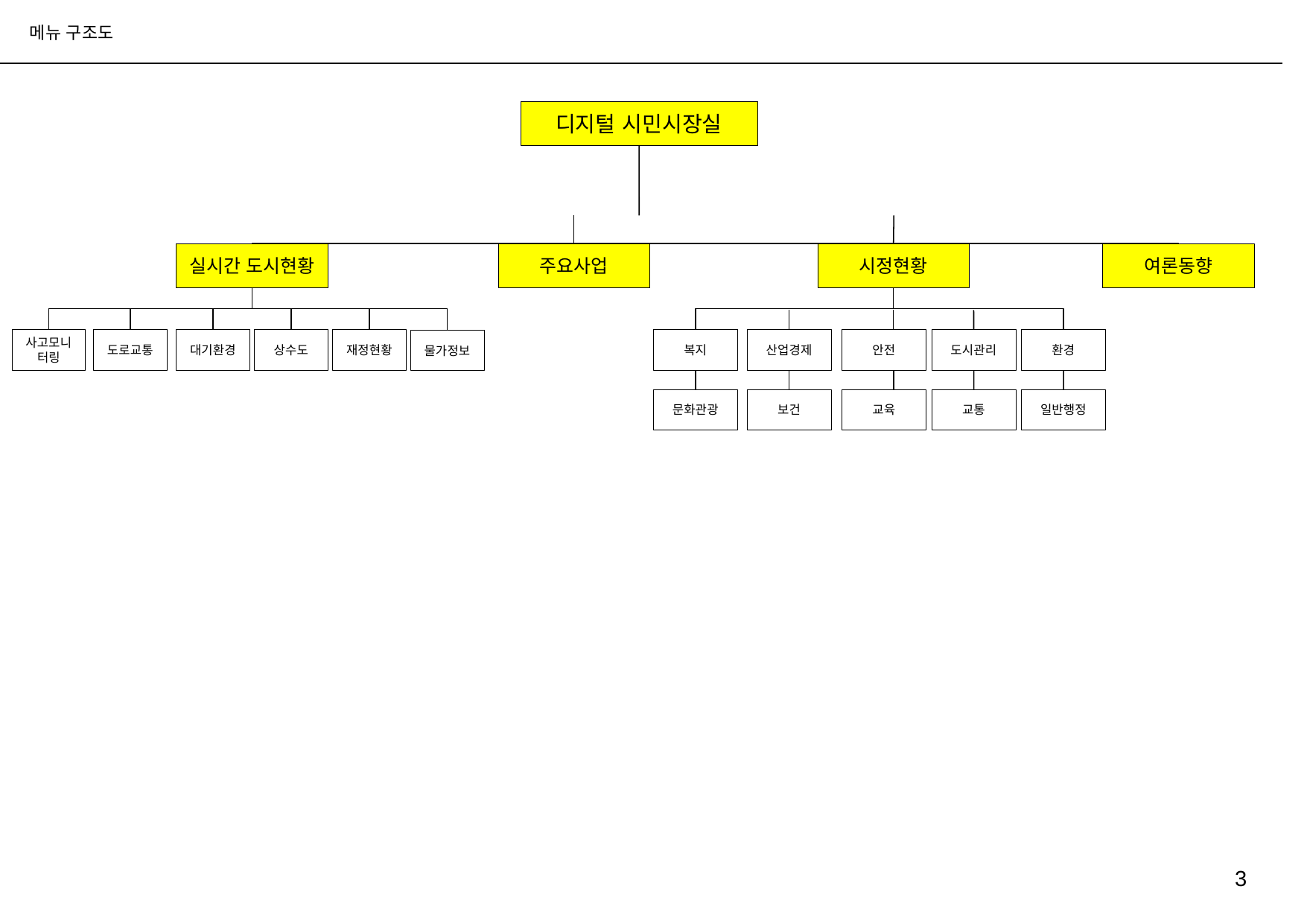

메뉴 구조도
디지털 시민시장실
시정현황
여론동향
실시간 도시현황
주요사업
복지
산업경제
안전
도시관리
환경
사고모니터링
도로교통
대기환경
상수도
재정현황
물가정보
문화관광
보건
교육
교통
일반행정